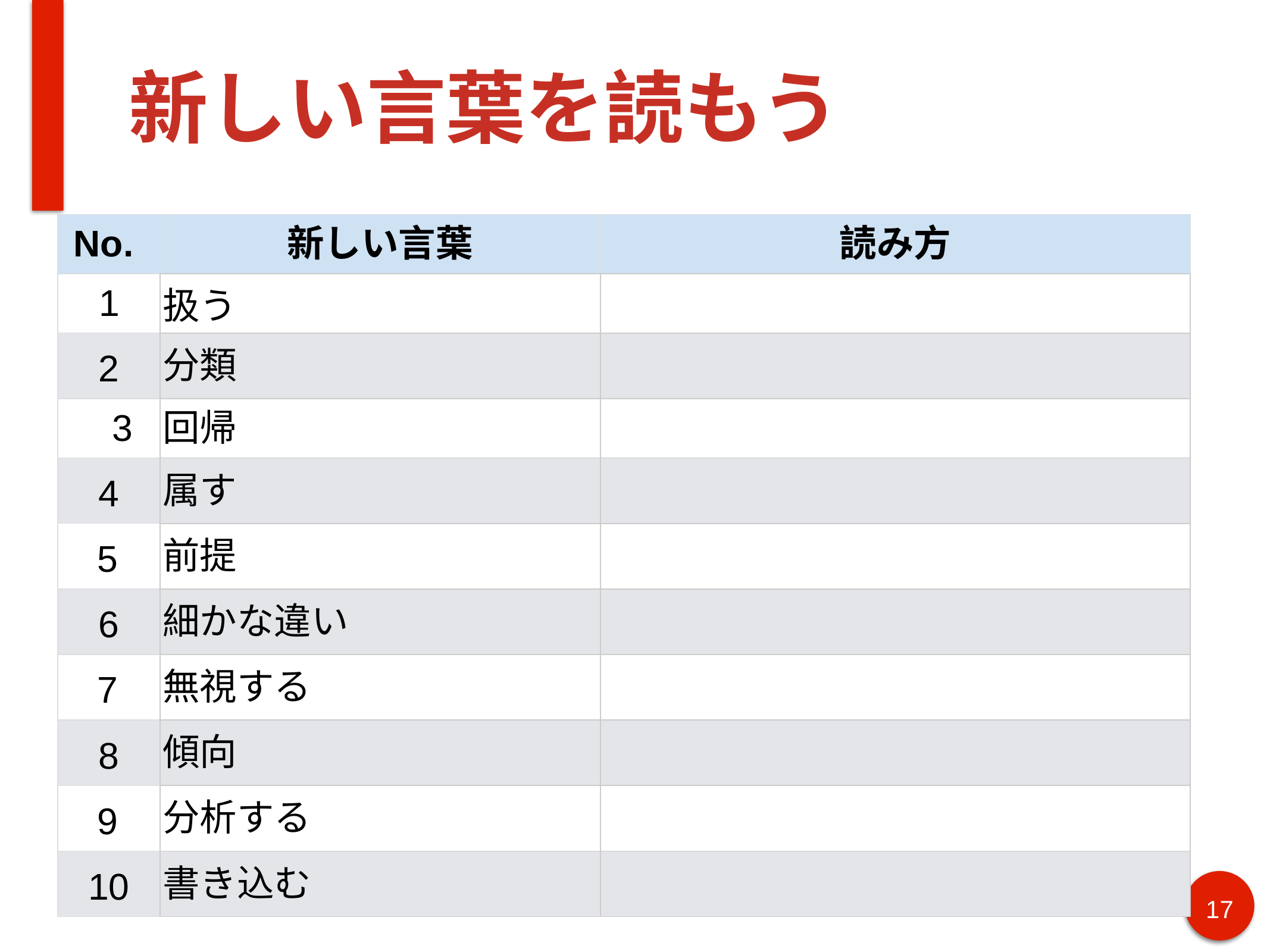

# 新しい言葉を読もう
| No. | 新しい言葉 | 読み方 |
| --- | --- | --- |
| 1 | 扱う |  |
| 2 | 分類 |  |
| 3 | 回帰 |  |
| 4 | 属す |  |
| 5 | 前提 |  |
| 6 | 細かな違い |  |
| 7 | 無視する |  |
| 8 | 傾向 |  |
| 9 | 分析する |  |
| 10 | 書き込む |  |
17